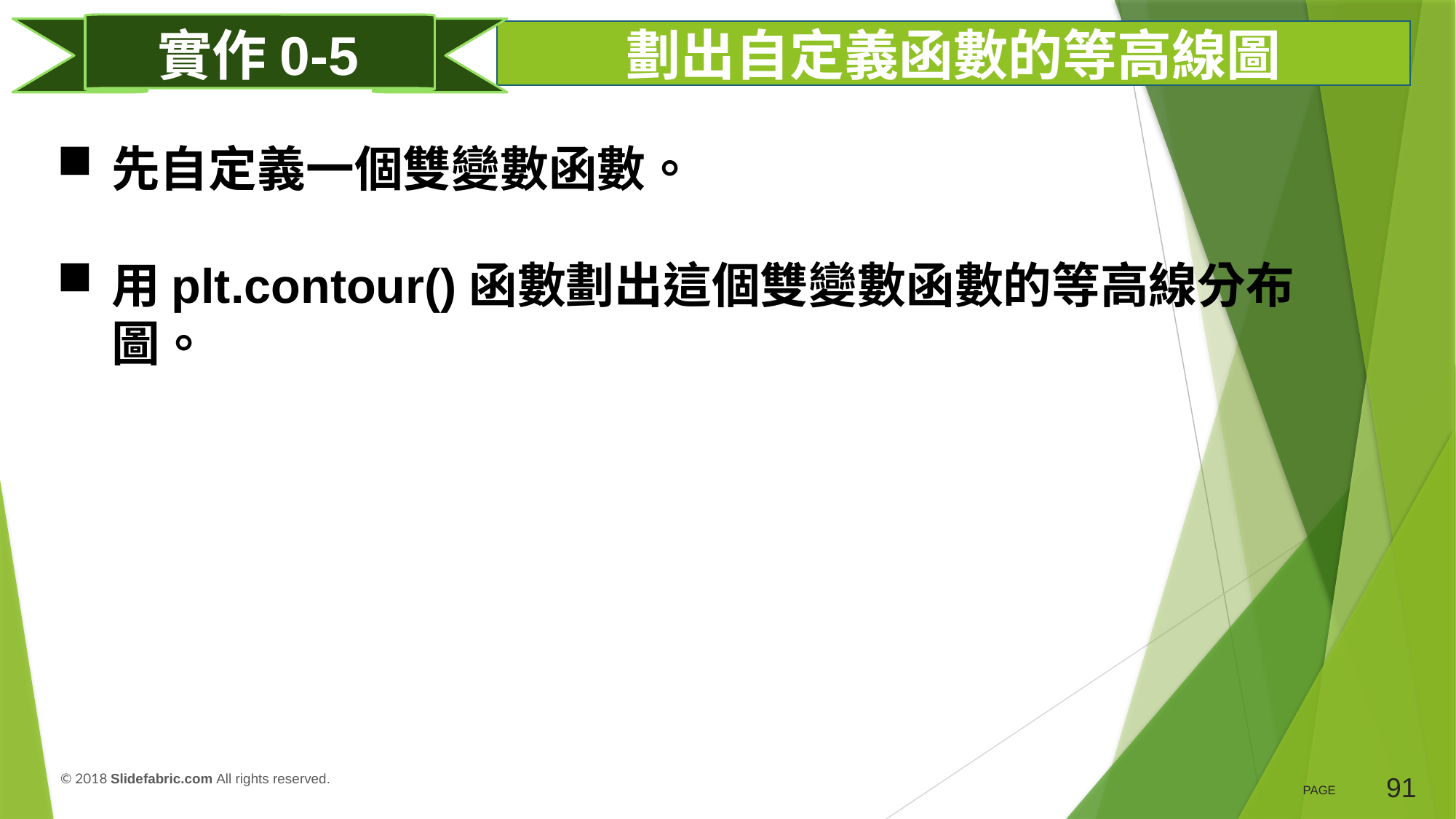

實作0-5
劃出自定義函數的等高線圖
先自定義一個雙變數函數。

用plt.contour()函數劃出這個雙變數函數的等高線分布圖。